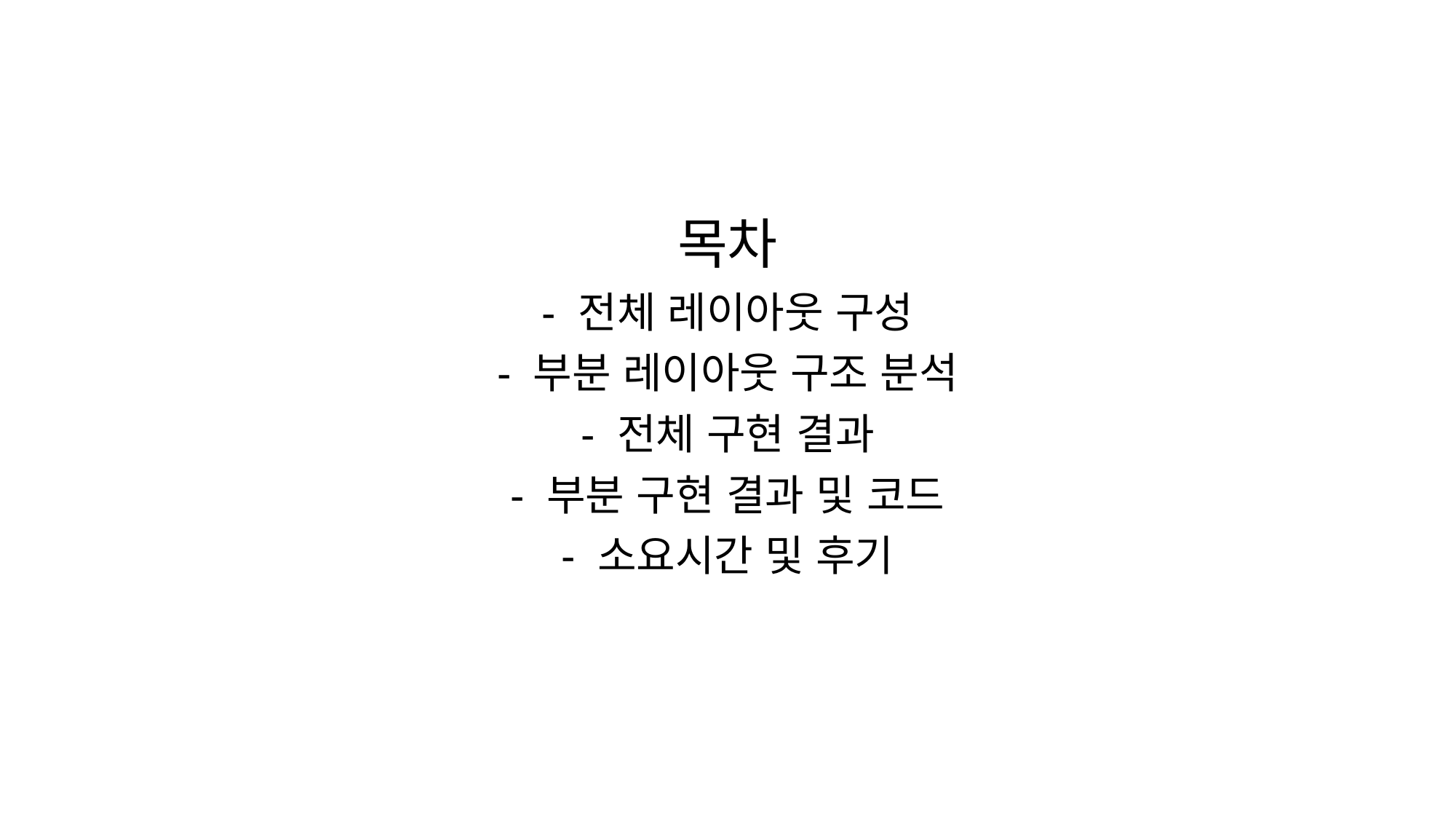

목차
- 전체 레이아웃 구성
- 부분 레이아웃 구조 분석
- 전체 구현 결과
- 부분 구현 결과 및 코드
- 소요시간 및 후기